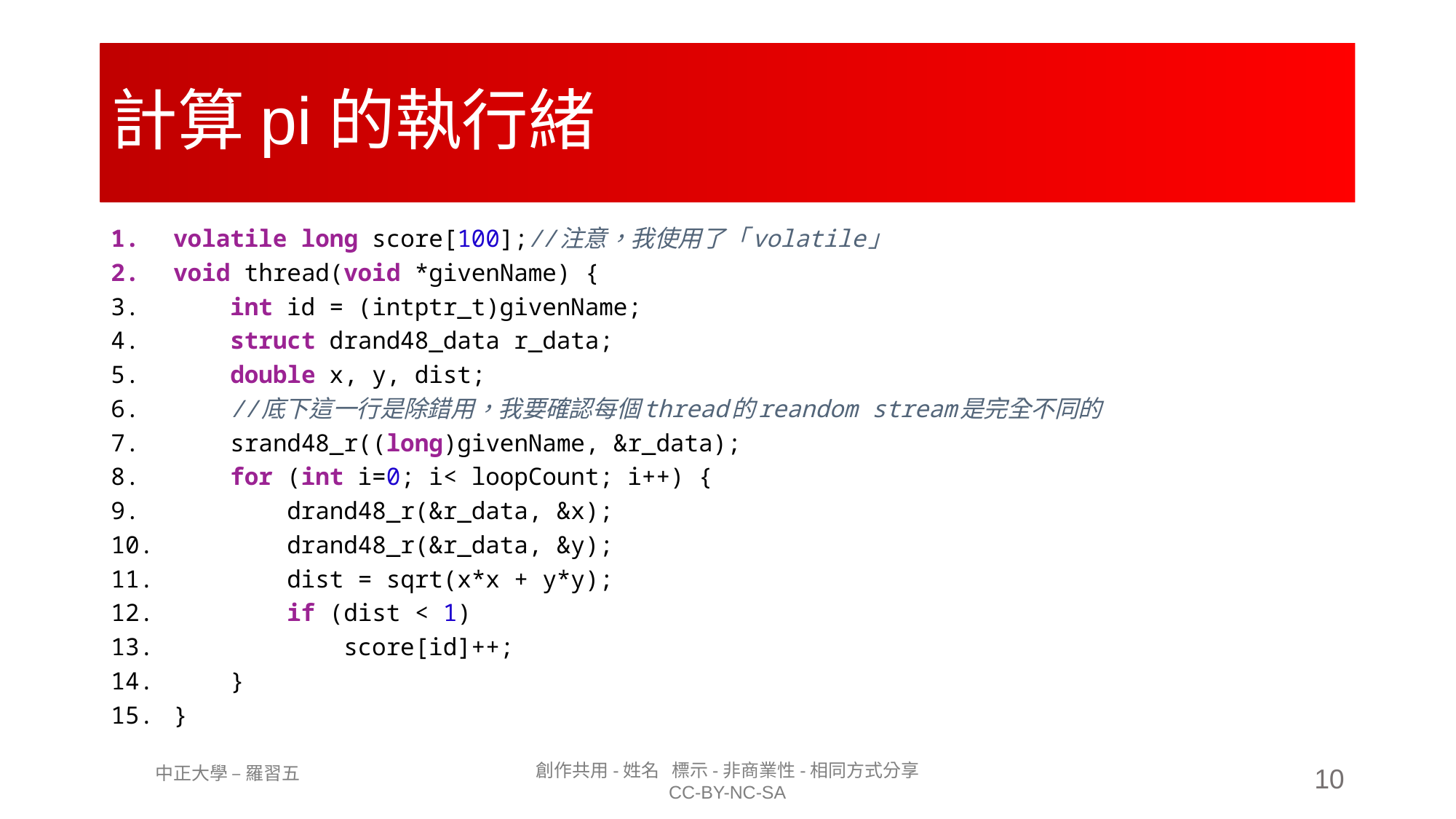

# 計算pi的執行緒
volatile long score[100];//注意，我使用了「volatile」
void thread(void *givenName) {
    int id = (intptr_t)givenName;
    struct drand48_data r_data;
    double x, y, dist;
    //底下這一行是除錯用，我要確認每個thread的reandom stream是完全不同的
    srand48_r((long)givenName, &r_data);
    for (int i=0; i< loopCount; i++) {
        drand48_r(&r_data, &x);
        drand48_r(&r_data, &y);
        dist = sqrt(x*x + y*y);
        if (dist < 1)
            score[id]++;
    }
}